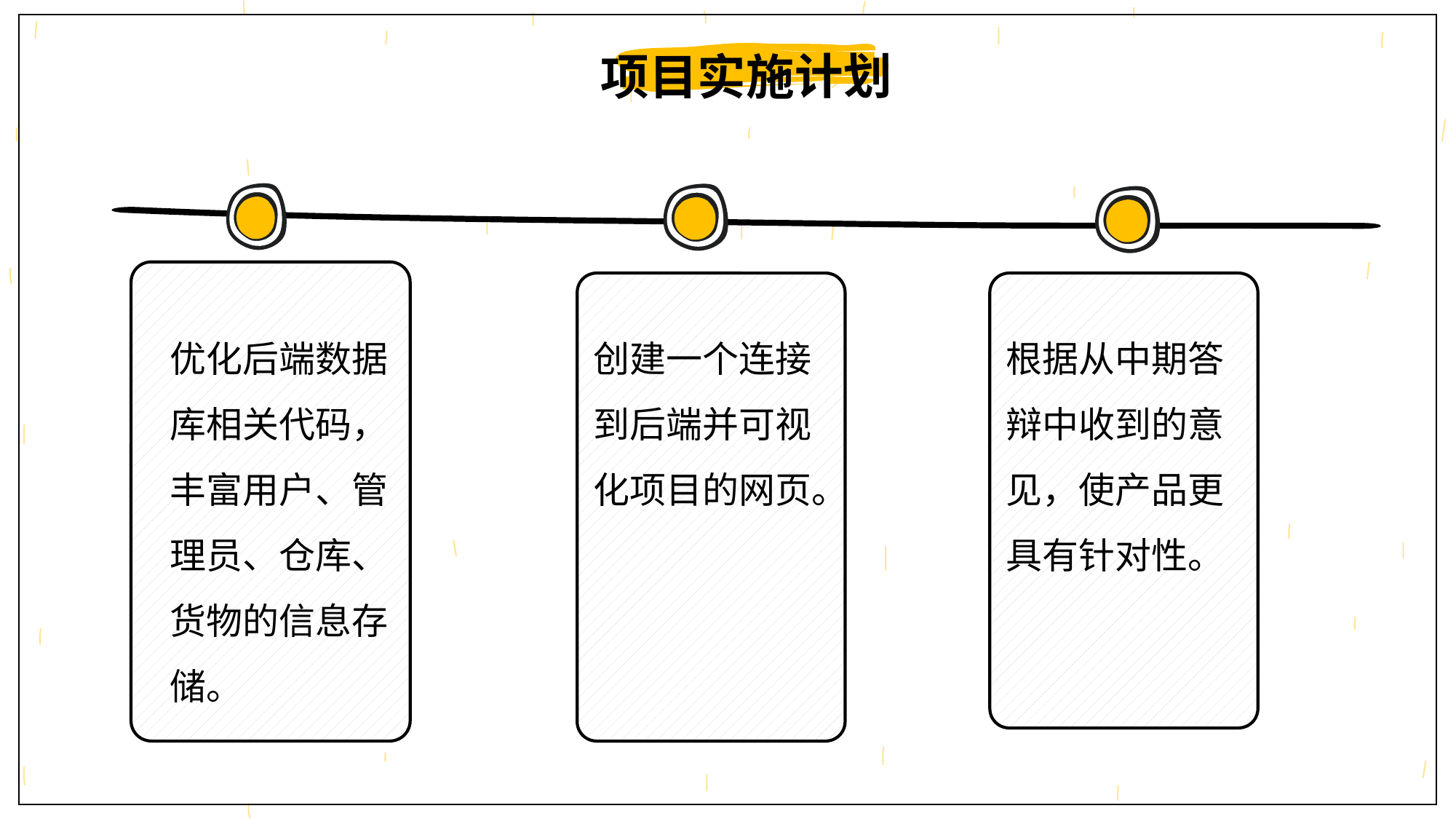

项目实施计划

优化后端数据库相关代码，丰富用户、管理员、仓库、货物的信息存储。

创建一个连接到后端并可视化项目的网页。

根据从中期答辩中收到的意见，使产品更具有针对性。